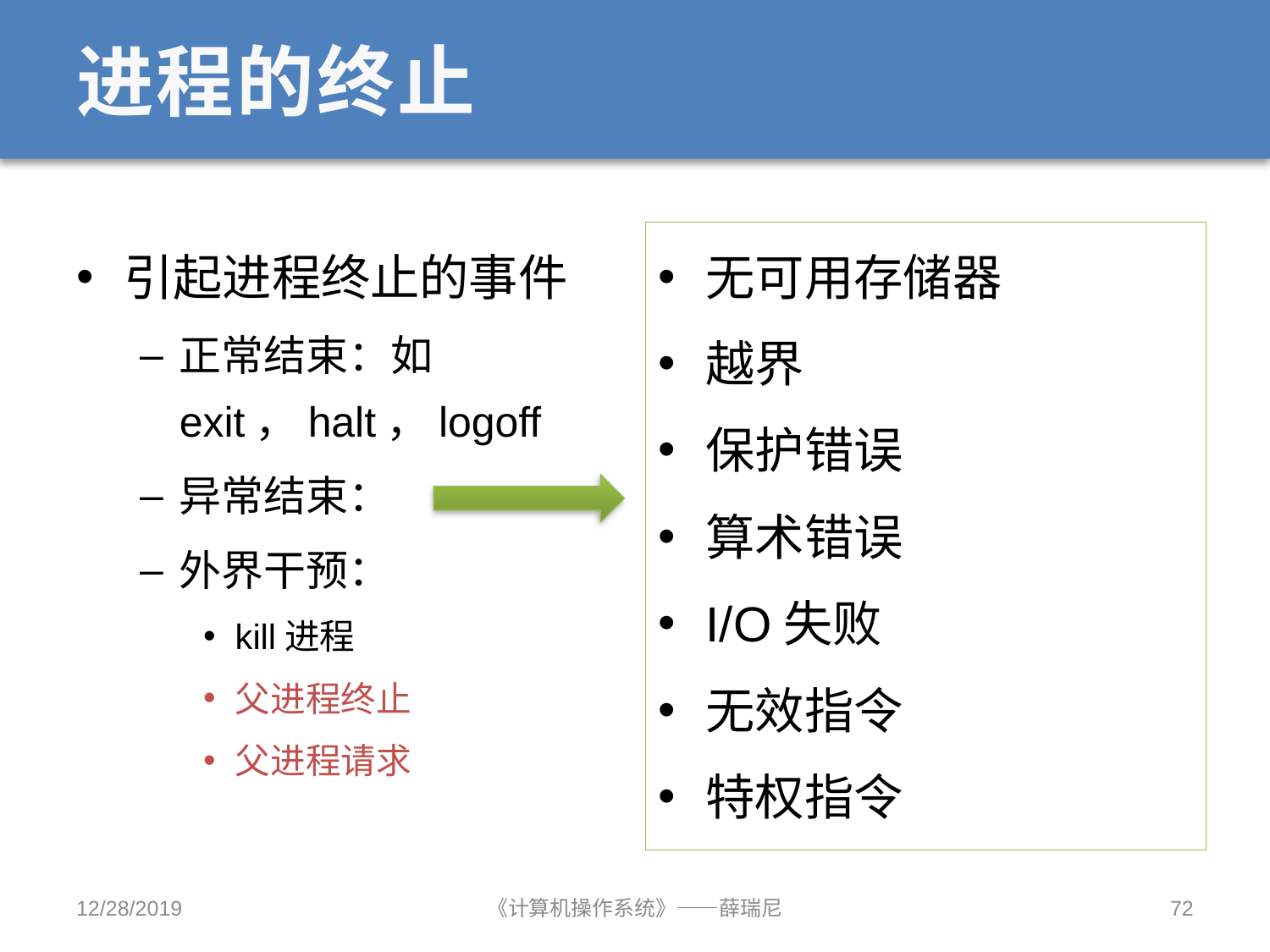

# 进程的终止
引起进程终止的事件
正常结束：如exit，halt，logoff
异常结束：
外界干预：
kill进程
父进程终止
父进程请求
无可用存储器
越界
保护错误
算术错误
I/O失败
无效指令
特权指令

12/28/2019
《计算机操作系统》——薛瑞尼
72